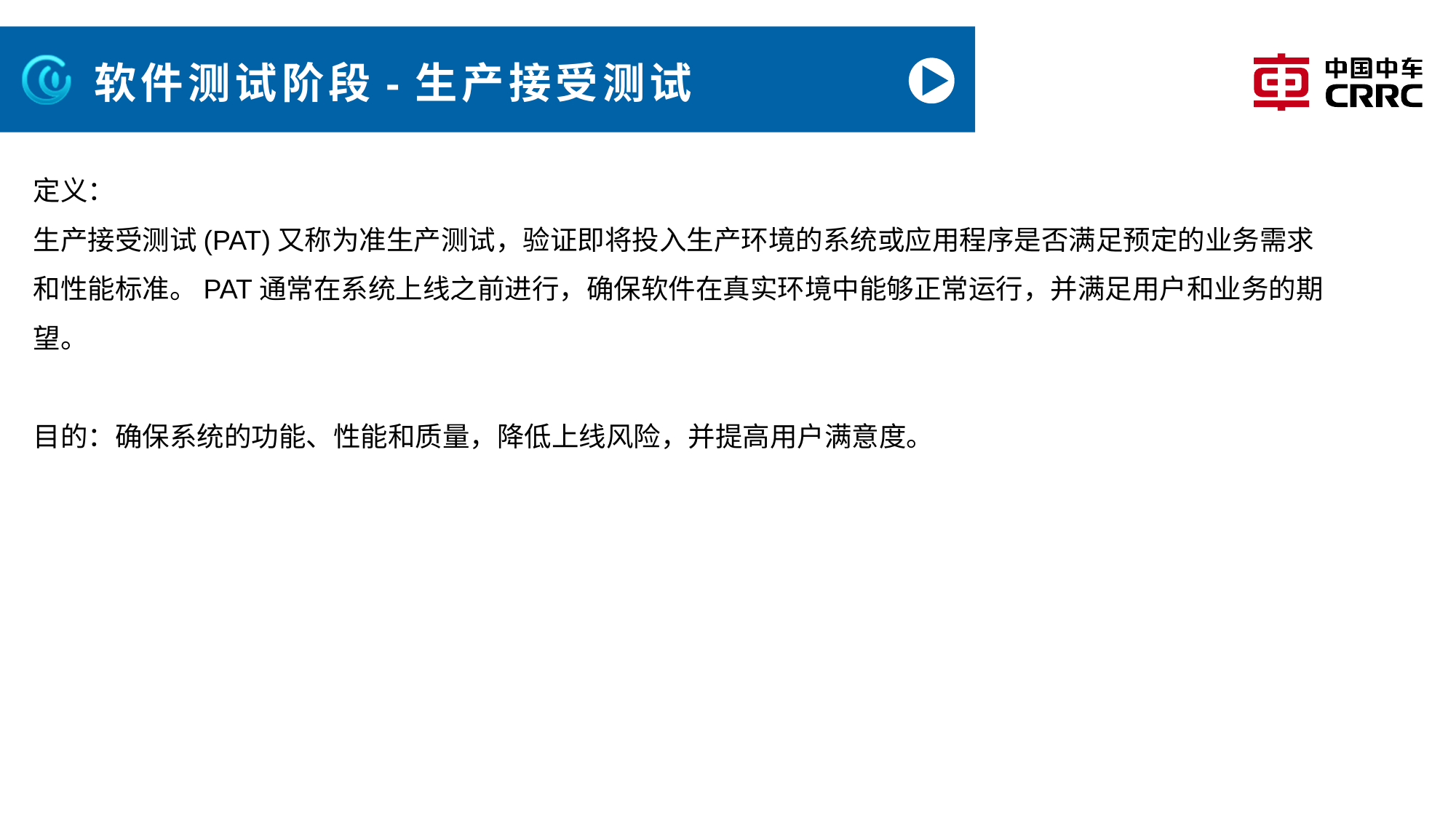

# 软件测试阶段-生产接受测试
定义：
生产接受测试(PAT)又称为准生产测试，验证即将投入生产环境的系统或应用程序是否满足预定的业务需求和性能标准。PAT通常在系统上线之前进行，确保软件在真实环境中能够正常运行，并满足用户和业务的期望。

目的：确保系统的功能、性能和质量，降低上线风险，并提高用户满意度。

81